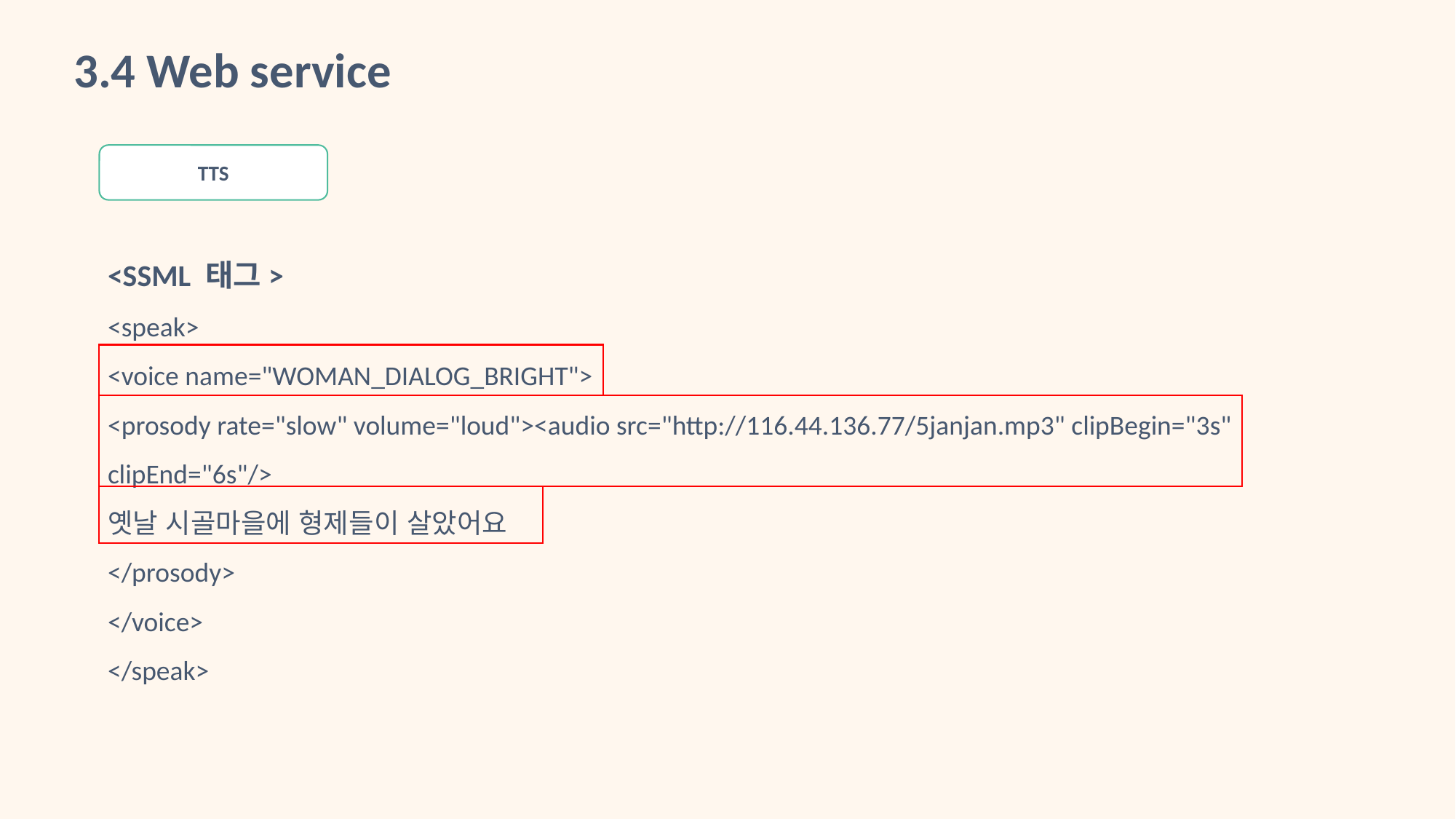

3.4 Web service
TTS
<SSML 태그>
<speak>
<voice name="WOMAN_DIALOG_BRIGHT">
<prosody rate="slow" volume="loud"><audio src="http://116.44.136.77/5janjan.mp3" clipBegin="3s" clipEnd="6s"/>
옛날 시골마을에 형제들이 살았어요
</prosody>
</voice>
</speak>